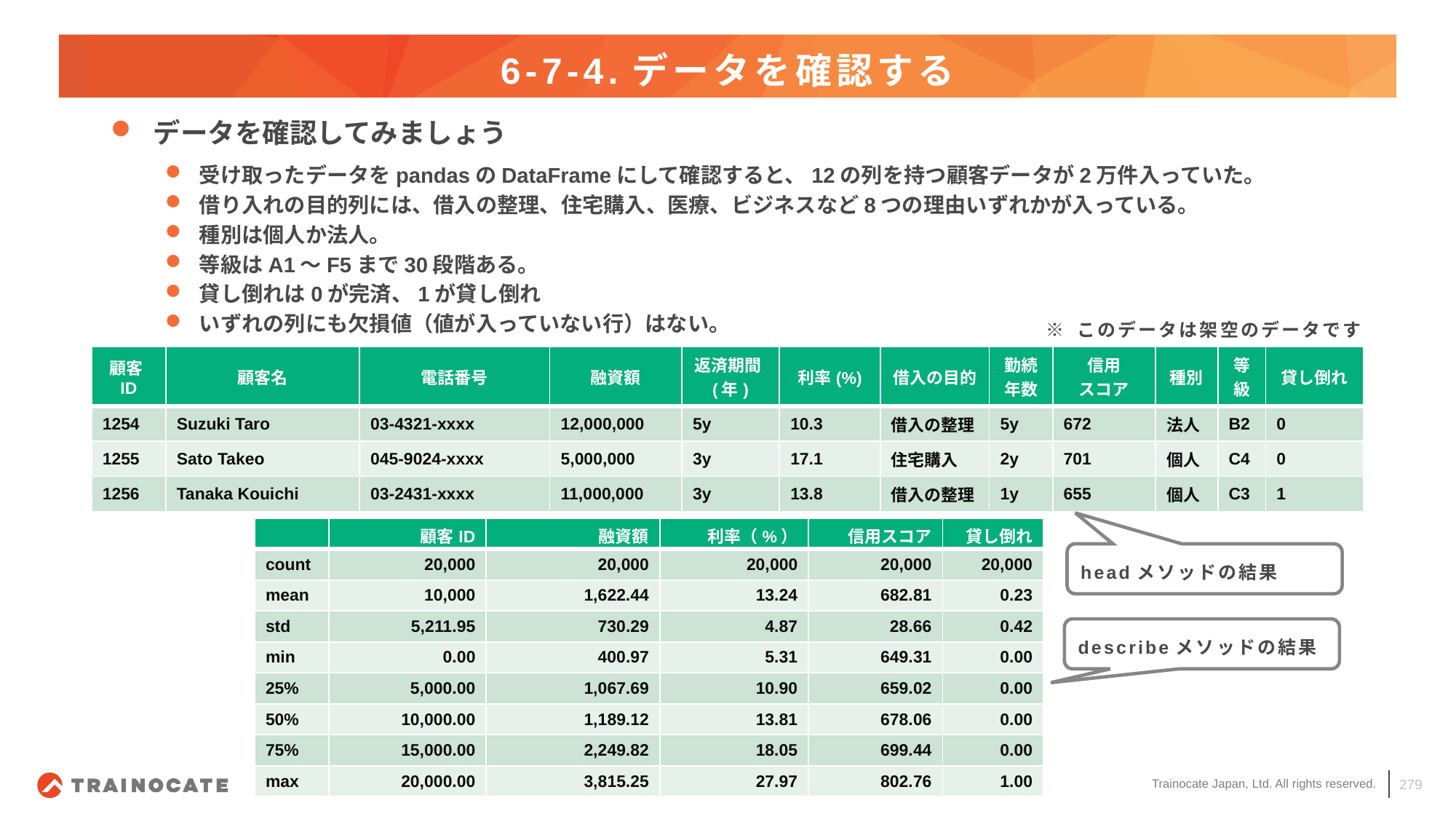

# 6-7-4.データを確認する
データを確認してみましょう
受け取ったデータをpandasのDataFrameにして確認すると、12の列を持つ顧客データが2万件入っていた。
借り入れの目的列には、借入の整理、住宅購入、医療、ビジネスなど8つの理由いずれかが入っている。
種別は個人か法人。
等級はA1～F5まで30段階ある。
貸し倒れは0が完済、1が貸し倒れ
いずれの列にも欠損値（値が入っていない行）はない。
※ このデータは架空のデータです
| 顧客ID | 顧客名 | 電話番号 | 融資額 | 返済期間(年) | 利率(%) | 借入の目的 | 勤続年数 | 信用 スコア | 種別 | 等級 | 貸し倒れ |
| --- | --- | --- | --- | --- | --- | --- | --- | --- | --- | --- | --- |
| 1254 | Suzuki Taro | 03-4321-xxxx | 12,000,000 | 5y | 10.3 | 借入の整理 | 5y | 672 | 法人 | B2 | 0 |
| 1255 | Sato Takeo | 045-9024-xxxx | 5,000,000 | 3y | 17.1 | 住宅購入 | 2y | 701 | 個人 | C4 | 0 |
| 1256 | Tanaka Kouichi | 03-2431-xxxx | 11,000,000 | 3y | 13.8 | 借入の整理 | 1y | 655 | 個人 | C3 | 1 |
|  | 顧客ID | 融資額 | 利率（%） | 信用スコア | 貸し倒れ |
| --- | --- | --- | --- | --- | --- |
| count | 20,000 | 20,000 | 20,000 | 20,000 | 20,000 |
| mean | 10,000 | 1,622.44 | 13.24 | 682.81 | 0.23 |
| std | 5,211.95 | 730.29 | 4.87 | 28.66 | 0.42 |
| min | 0.00 | 400.97 | 5.31 | 649.31 | 0.00 |
| 25% | 5,000.00 | 1,067.69 | 10.90 | 659.02 | 0.00 |
| 50% | 10,000.00 | 1,189.12 | 13.81 | 678.06 | 0.00 |
| 75% | 15,000.00 | 2,249.82 | 18.05 | 699.44 | 0.00 |
| max | 20,000.00 | 3,815.25 | 27.97 | 802.76 | 1.00 |

headメソッドの結果

describeメソッドの結果
279